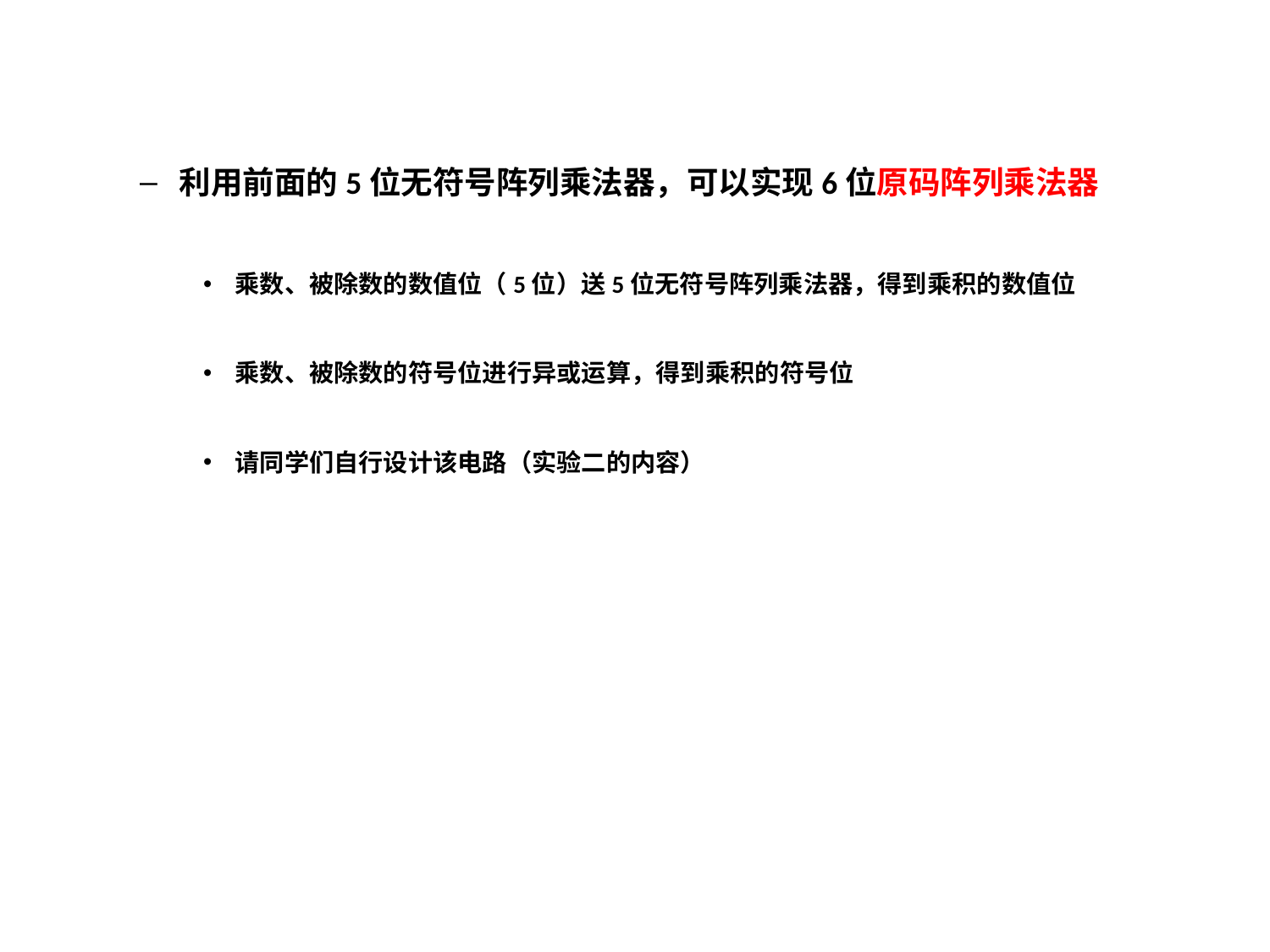

利用前面的5位无符号阵列乘法器，可以实现6位原码阵列乘法器

乘数、被除数的数值位（5位）送5位无符号阵列乘法器，得到乘积的数值位

乘数、被除数的符号位进行异或运算，得到乘积的符号位

请同学们自行设计该电路（实验二的内容）